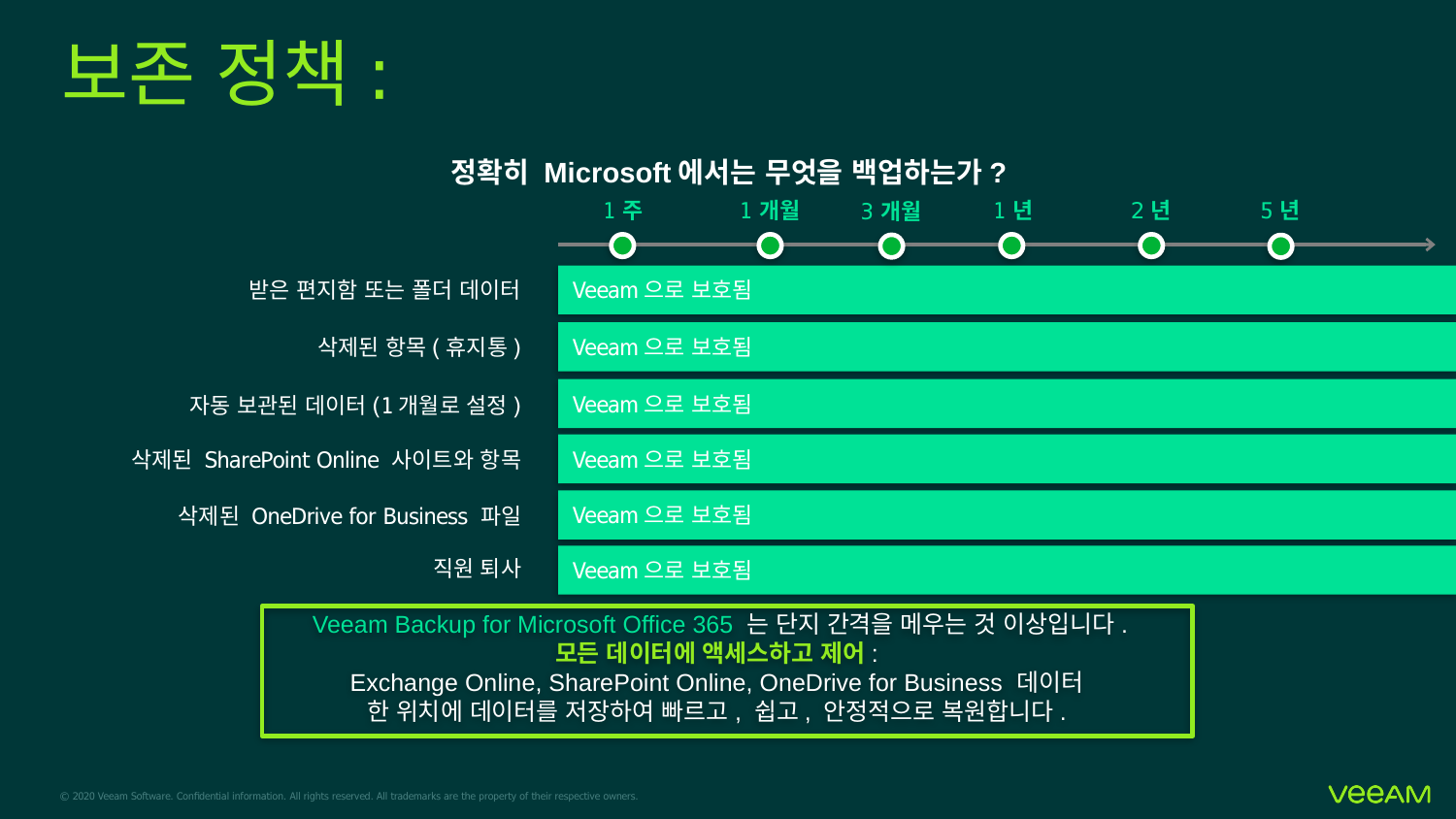

# 보존 정책:
정확히 Microsoft에서는 무엇을 백업하는가?
1주
1개월
1년
2년
5년
3개월

Veeam으로 보호됨
받은 편지함 또는 폴더 데이터
Veeam으로 보호됨
삭제된 항목(휴지통)
Veeam으로 보호됨
자동 보관된 데이터(1개월로 설정)
Veeam으로 보호됨
삭제된 SharePoint Online 사이트와 항목
Veeam으로 보호됨
삭제된 OneDrive for Business 파일
Veeam으로 보호됨
직원 퇴사
Veeam Backup for Microsoft Office 365 는 단지 간격을 메우는 것 이상입니다.
모든 데이터에 액세스하고 제어:
Exchange Online, SharePoint Online, OneDrive for Business 데이터
한 위치에 데이터를 저장하여 빠르고, 쉽고, 안정적으로 복원합니다.